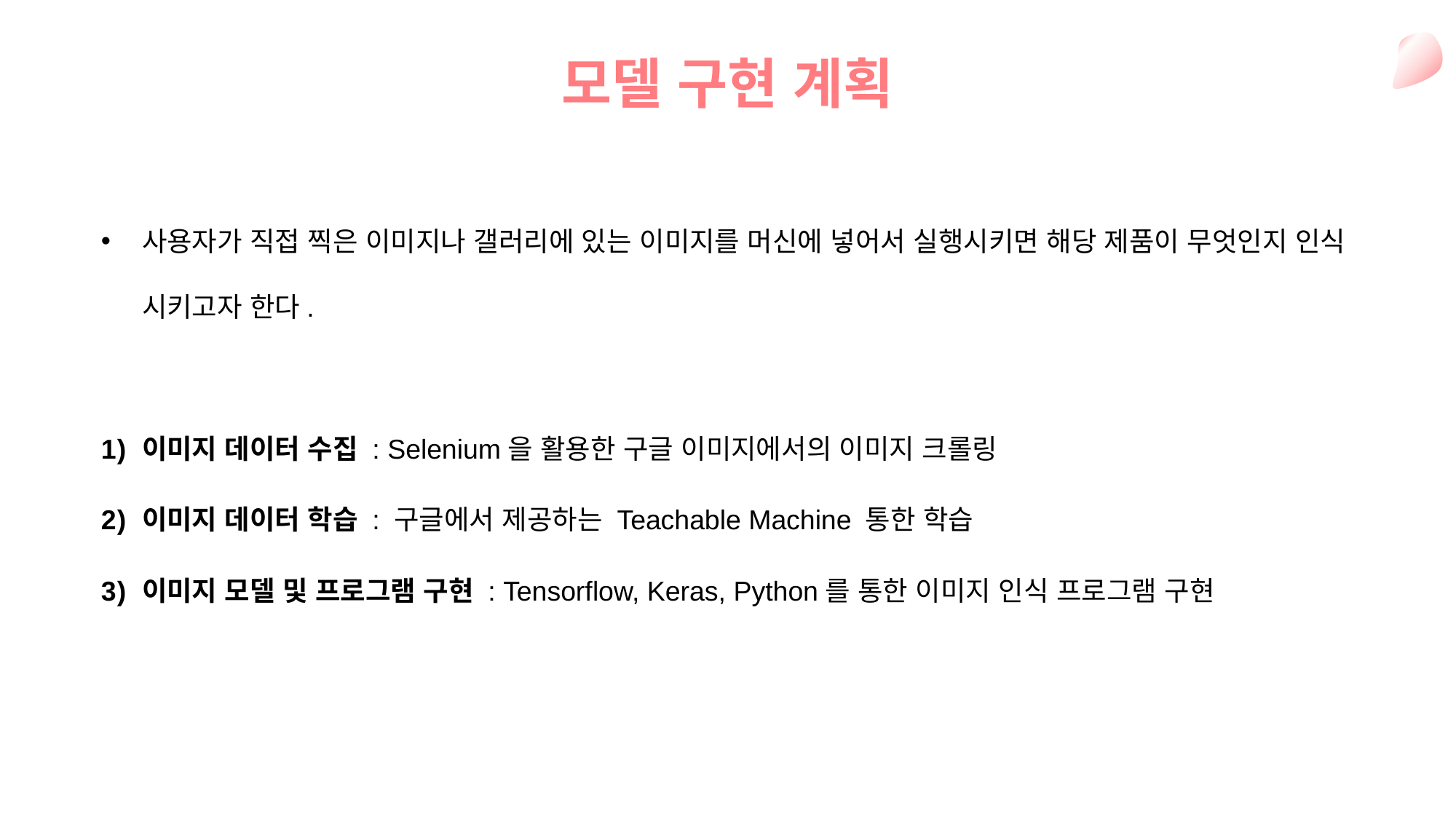

모델 구현 계획
사용자가 직접 찍은 이미지나 갤러리에 있는 이미지를 머신에 넣어서 실행시키면 해당 제품이 무엇인지 인식 시키고자 한다.

이미지 데이터 수집 : Selenium을 활용한 구글 이미지에서의 이미지 크롤링
이미지 데이터 학습 : 구글에서 제공하는 Teachable Machine 통한 학습
이미지 모델 및 프로그램 구현 : Tensorflow, Keras, Python를 통한 이미지 인식 프로그램 구현